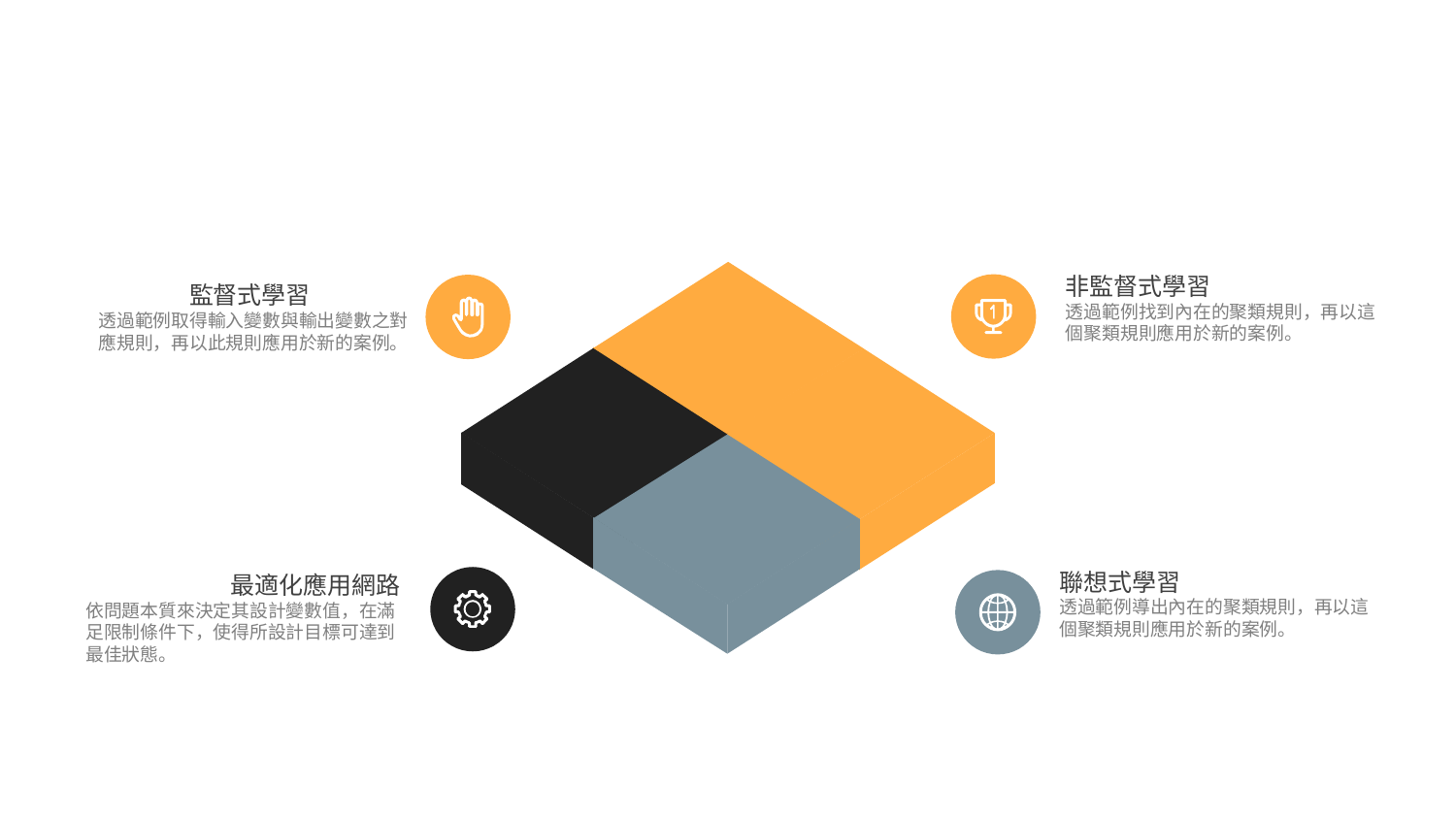

非監督式學習
透過範例找到內在的聚類規則，再以這個聚類規則應用於新的案例。

　監督式學習
透過範例取得輸入變數與輸出變數之對應規則，再以此規則應用於新的案例。

聯想式學習
透過範例導出內在的聚類規則，再以這個聚類規則應用於新的案例。
最適化應用網路
依問題本質來決定其設計變數值，在滿足限制條件下，使得所設計目標可達到最佳狀態。